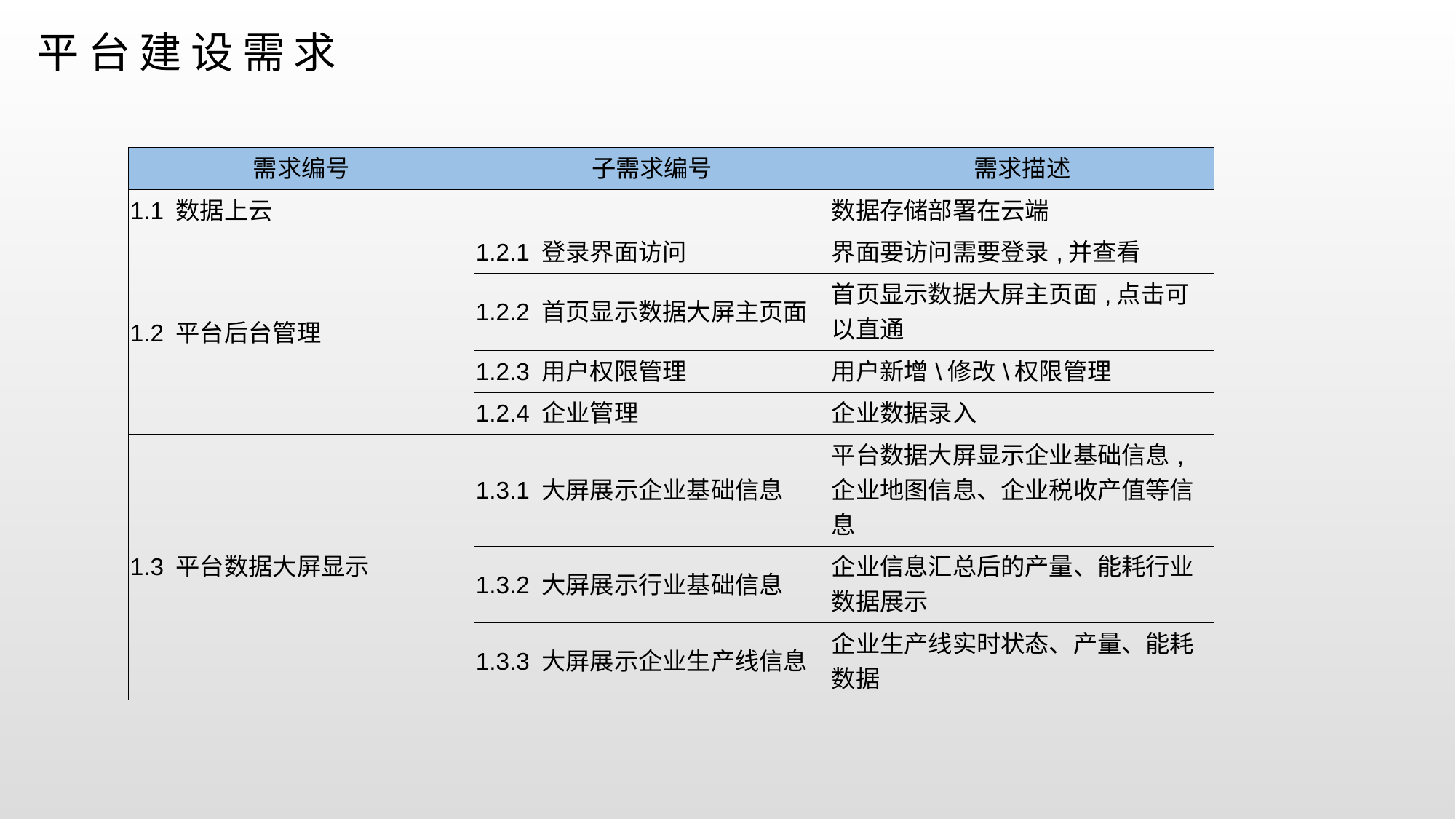

# 平台建设需求
| 需求编号 | 子需求编号 | 需求描述 |
| --- | --- | --- |
| 1.1 数据上云 |  | 数据存储部署在云端 |
| 1.2 平台后台管理 | 1.2.1 登录界面访问 | 界面要访问需要登录,并查看 |
|  | 1.2.2 首页显示数据大屏主页面 | 首页显示数据大屏主页面,点击可以直通 |
|  | 1.2.3 用户权限管理 | 用户新增\修改\权限管理 |
|  | 1.2.4 企业管理 | 企业数据录入 |
| 1.3 平台数据大屏显示 | 1.3.1 大屏展示企业基础信息 | 平台数据大屏显示企业基础信息,企业地图信息、企业税收产值等信息 |
|  | 1.3.2 大屏展示行业基础信息 | 企业信息汇总后的产量、能耗行业数据展示 |
|  | 1.3.3 大屏展示企业生产线信息 | 企业生产线实时状态、产量、能耗数据 |